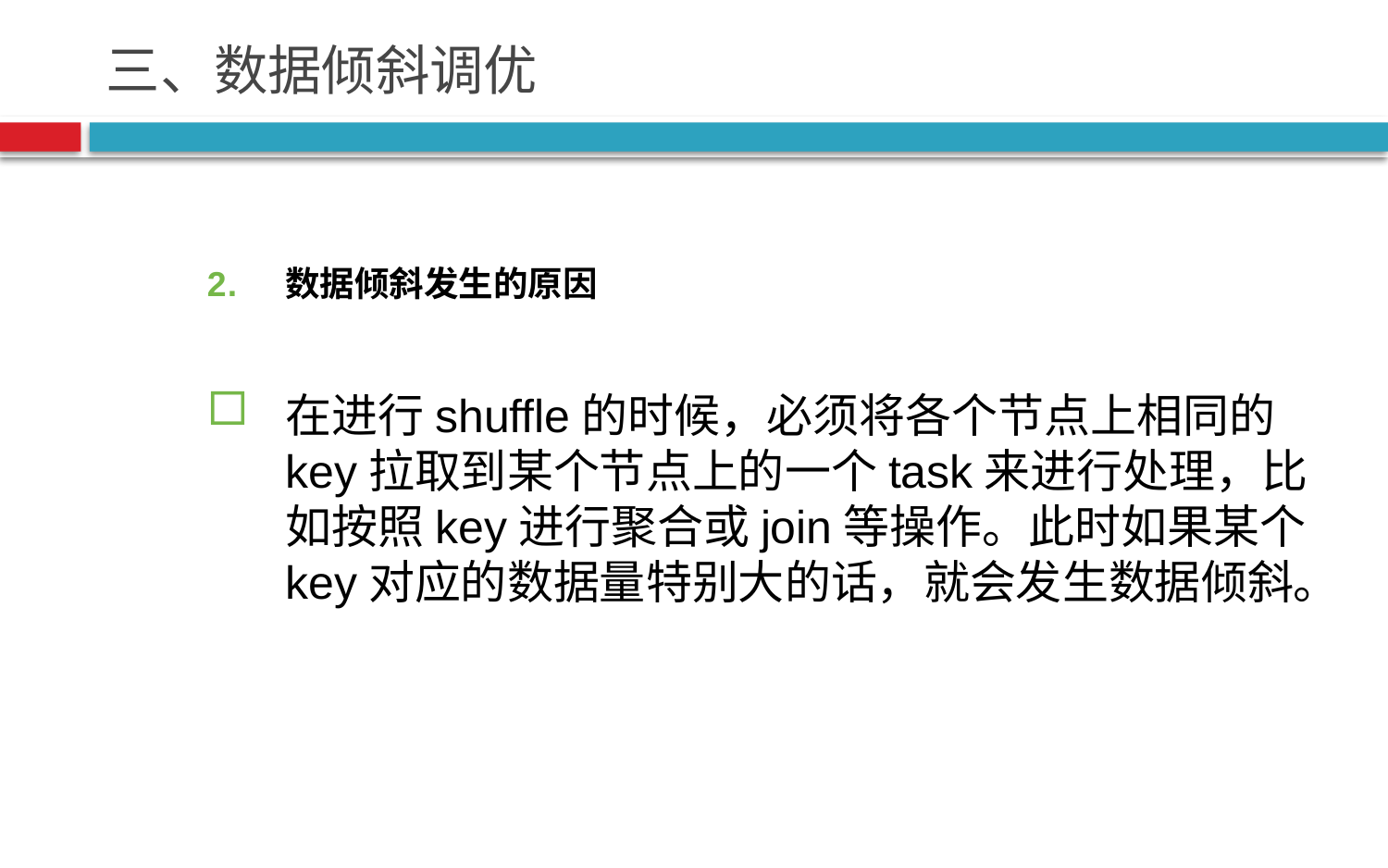

# 三、数据倾斜调优
数据倾斜发生的原因

在进行shuffle的时候，必须将各个节点上相同的key拉取到某个节点上的一个task来进行处理，比如按照key进行聚合或join等操作。此时如果某个key对应的数据量特别大的话，就会发生数据倾斜。